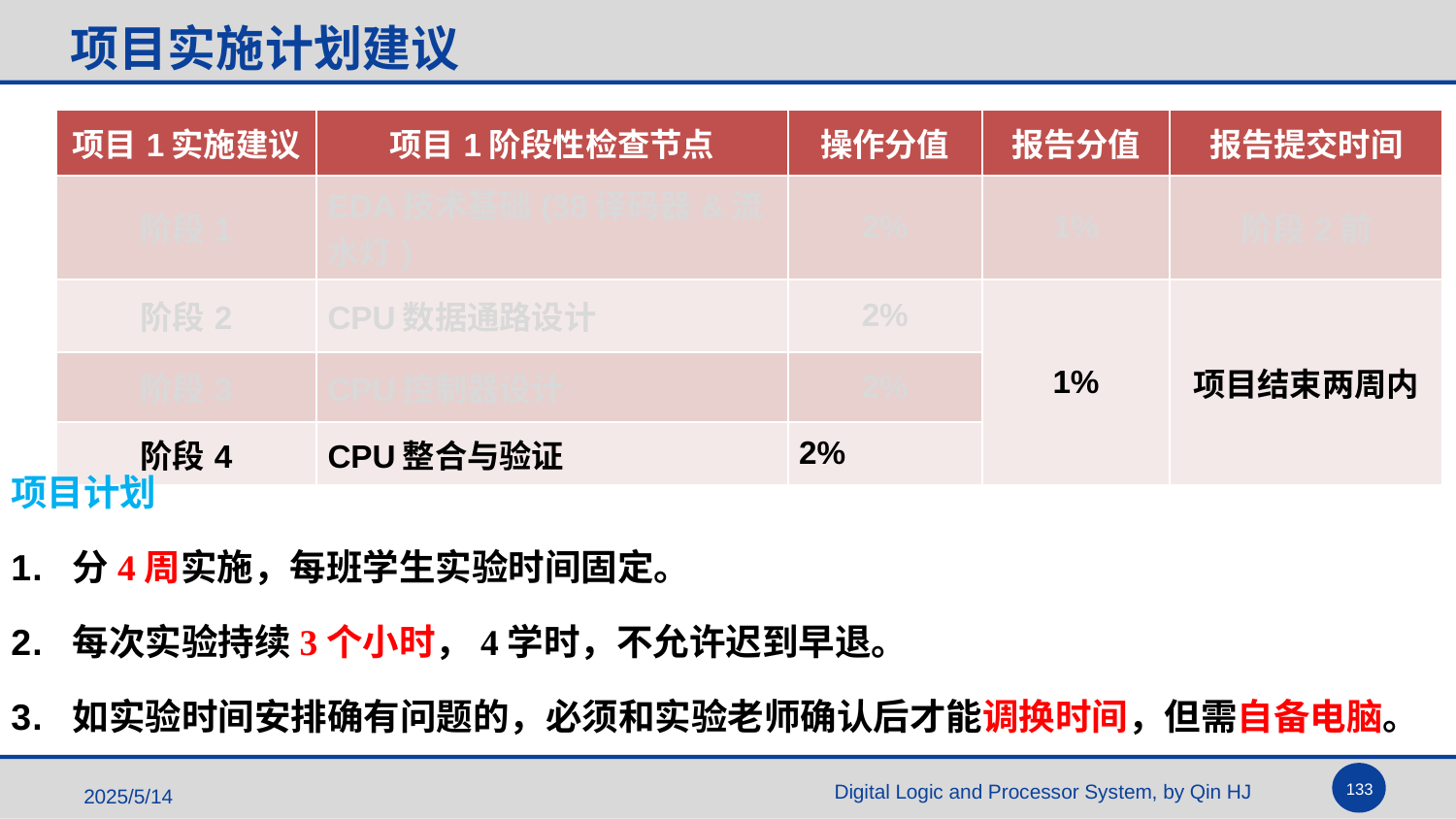

项目实施计划建议
| 项目1实施建议 | 项目1阶段性检查节点 | 操作分值 | 报告分值 | 报告提交时间 |
| --- | --- | --- | --- | --- |
| 阶段1 | EDA技术基础(38译码器&流水灯) | 2% | 1% | 阶段2前 |
| 阶段2 | CPU数据通路设计 | 2% | 1% | 项目结束两周内 |
| 阶段3 | CPU控制器设计 | 2% |  |  |
| 阶段4 | CPU整合与验证 | 2% |  |  |
项目计划
分4周实施，每班学生实验时间固定。
每次实验持续3个小时，4学时，不允许迟到早退。
如实验时间安排确有问题的，必须和实验老师确认后才能调换时间，但需自备电脑。
133
2025/5/14